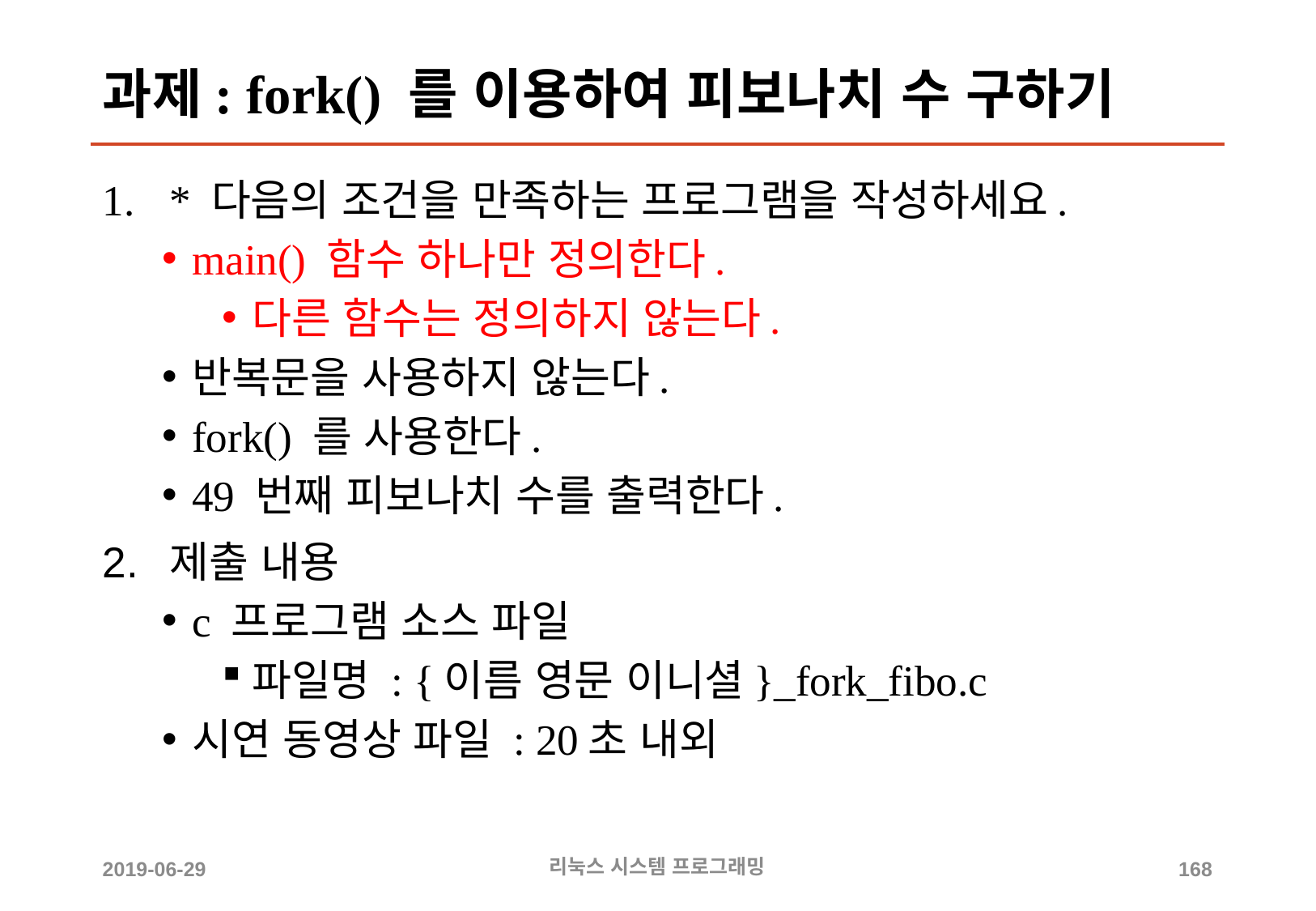

# 과제: fork() 를 이용하여 피보나치 수 구하기
* 다음의 조건을 만족하는 프로그램을 작성하세요.
main() 함수 하나만 정의한다.
다른 함수는 정의하지 않는다.
반복문을 사용하지 않는다.
fork() 를 사용한다.
49 번째 피보나치 수를 출력한다.
제출 내용
c 프로그램 소스 파일
파일명 : {이름 영문 이니셜}_fork_fibo.c
시연 동영상 파일 : 20초 내외

2019-06-29
리눅스 시스템 프로그래밍
168